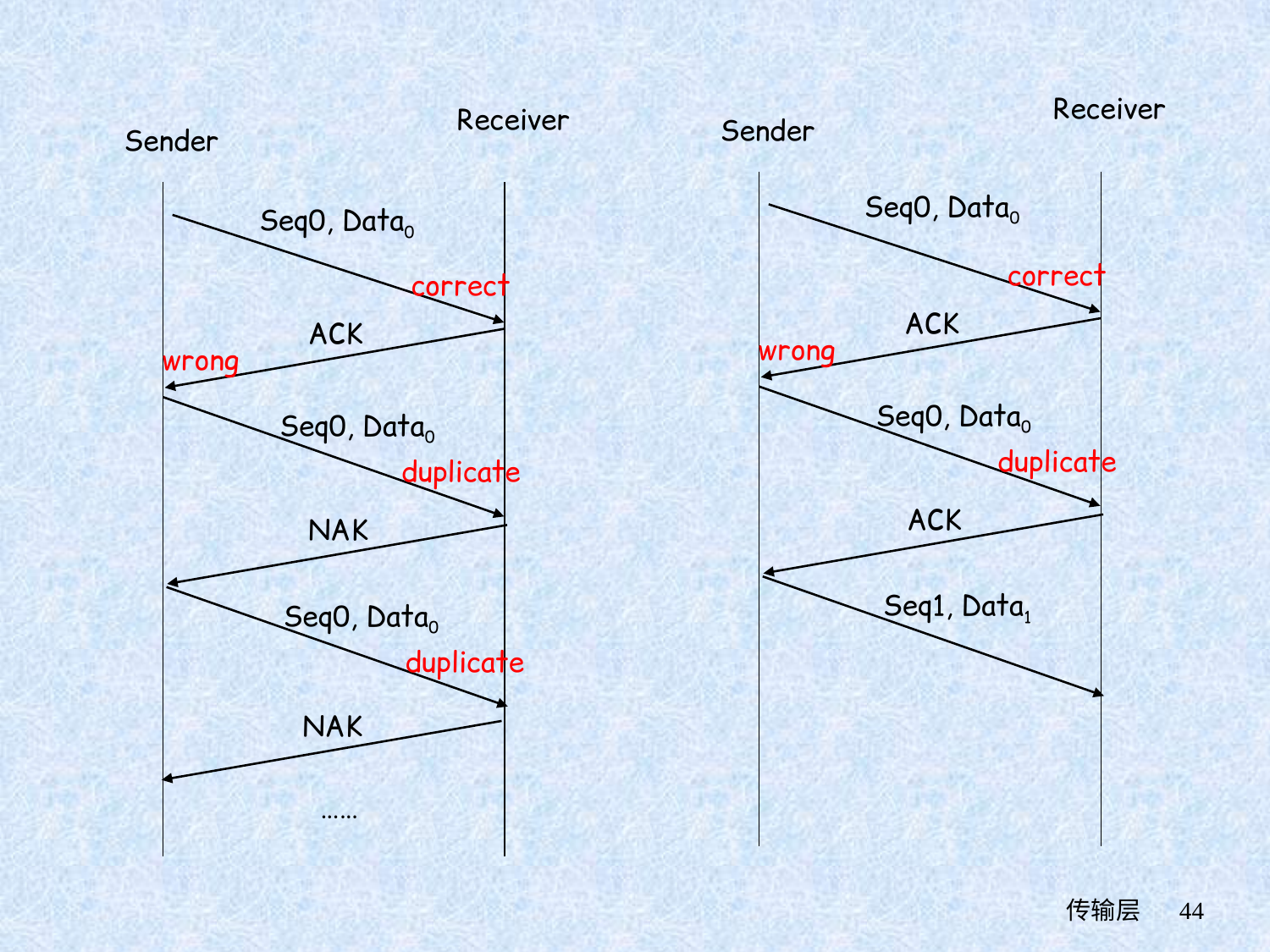

Receiver
Sender
correct
ACK
wrong
Seq0, Data0
duplicate
ACK
Seq1, Data1
Receiver
Sender
Seq0, Data0
Seq0, Data0
correct
ACK
wrong
Seq0, Data0
duplicate
NAK
Seq0, Data0
duplicate
NAK
……
 传输层
44